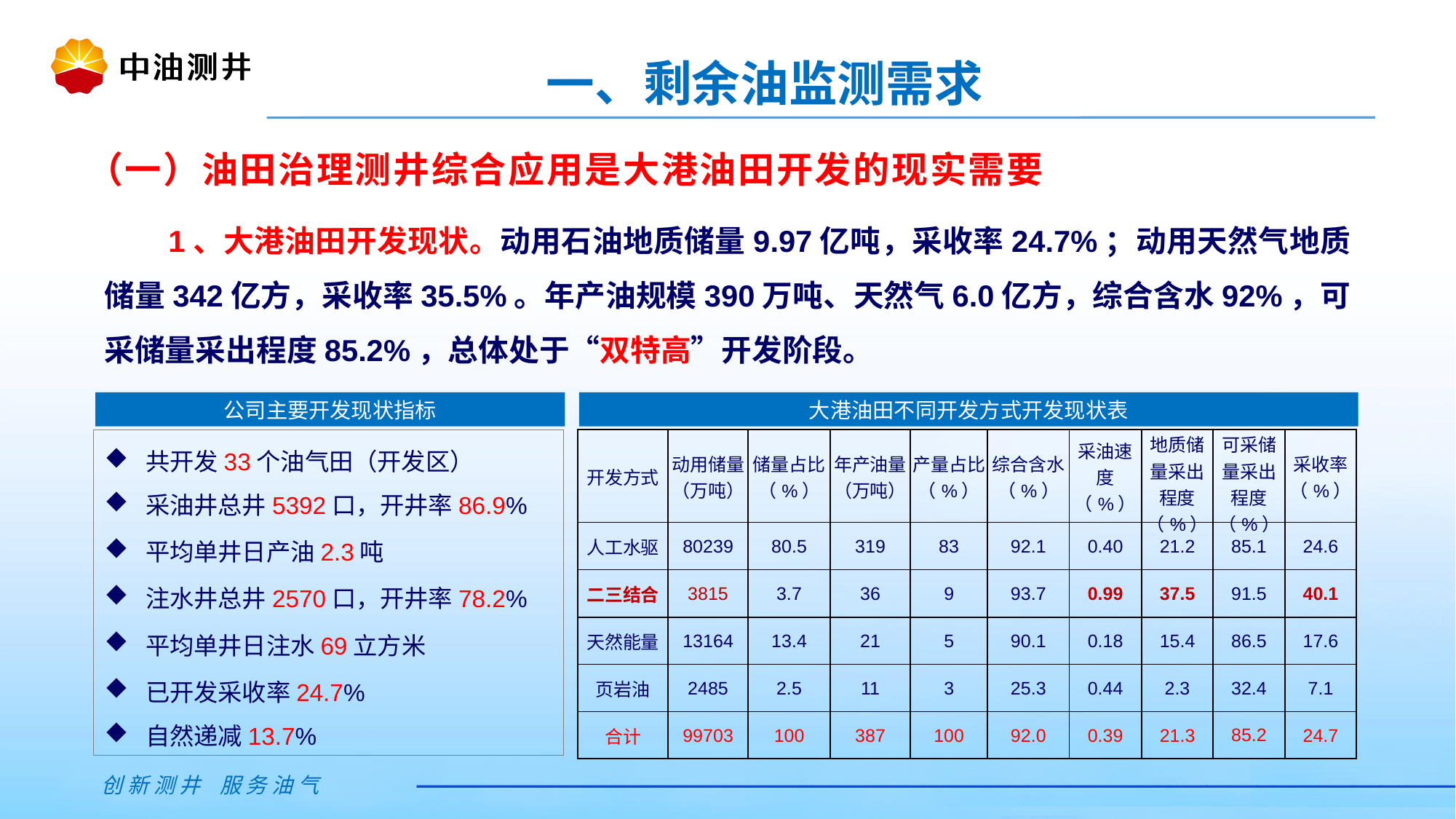

一、剩余油监测需求
（一）油田治理测井综合应用是大港油田开发的现实需要
1、大港油田开发现状。动用石油地质储量9.97亿吨，采收率24.7%；动用天然气地质储量342亿方，采收率35.5%。年产油规模390万吨、天然气6.0亿方，综合含水92%，可采储量采出程度85.2%，总体处于“双特高”开发阶段。
公司主要开发现状指标
大港油田不同开发方式开发现状表
共开发33个油气田（开发区）
采油井总井5392口，开井率86.9%
平均单井日产油2.3吨
注水井总井2570口，开井率78.2%
平均单井日注水69立方米
已开发采收率24.7%
自然递减13.7%
| 开发方式 | 动用储量 （万吨） | 储量占比 （%） | 年产油量 （万吨） | 产量占比 （%） | 综合含水 （%） | 采油速度 （%） | 地质储量采出程度（%） | 可采储量采出程度（%） | 采收率 （%） |
| --- | --- | --- | --- | --- | --- | --- | --- | --- | --- |
| 人工水驱 | 80239 | 80.5 | 319 | 83 | 92.1 | 0.40 | 21.2 | 85.1 | 24.6 |
| 二三结合 | 3815 | 3.7 | 36 | 9 | 93.7 | 0.99 | 37.5 | 91.5 | 40.1 |
| 天然能量 | 13164 | 13.4 | 21 | 5 | 90.1 | 0.18 | 15.4 | 86.5 | 17.6 |
| 页岩油 | 2485 | 2.5 | 11 | 3 | 25.3 | 0.44 | 2.3 | 32.4 | 7.1 |
| 合计 | 99703 | 100 | 387 | 100 | 92.0 | 0.39 | 21.3 | 85.2 | 24.7 |